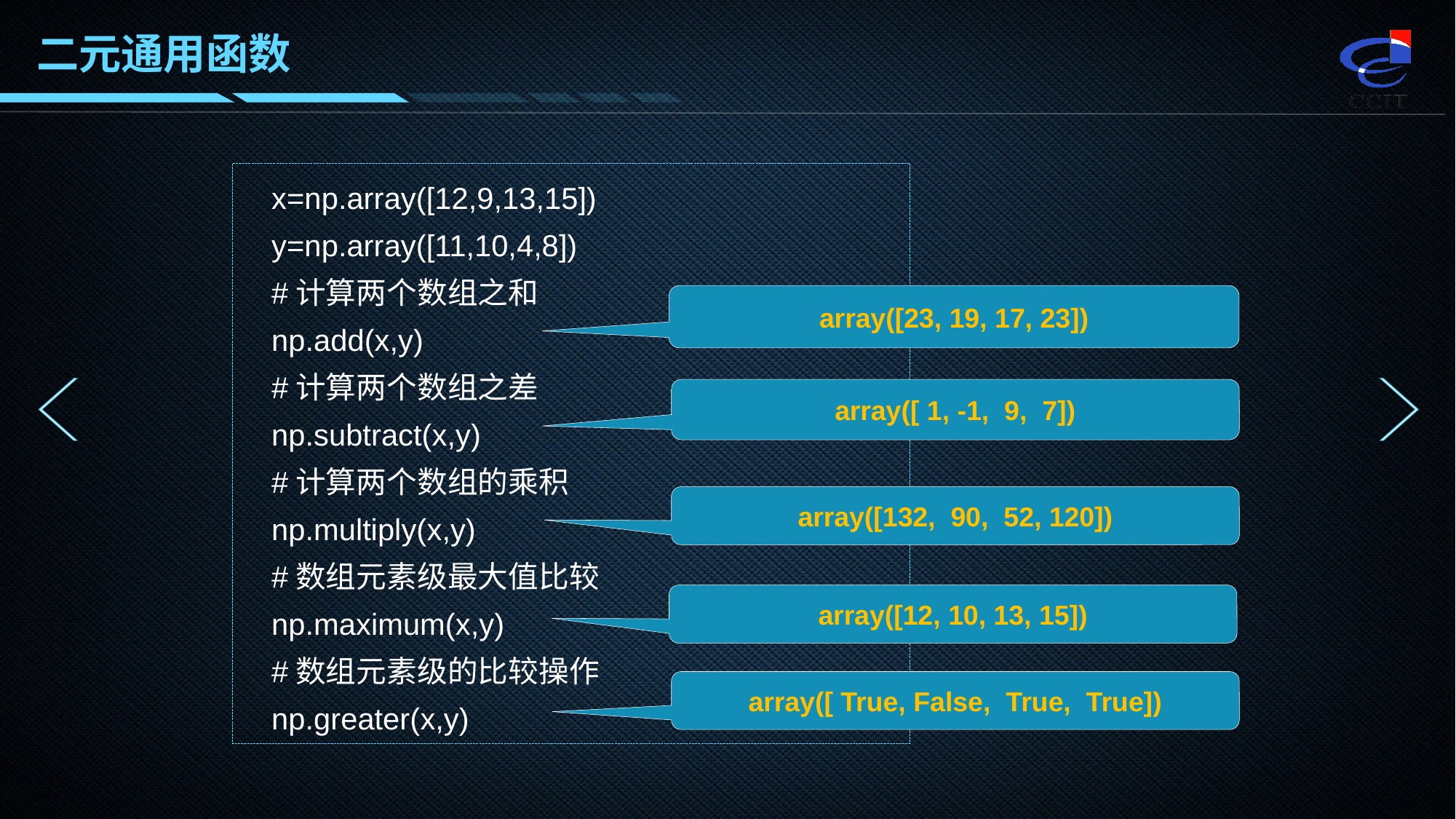

二元通用函数
x=np.array([12,9,13,15])
y=np.array([11,10,4,8])
#计算两个数组之和
np.add(x,y)
#计算两个数组之差
np.subtract(x,y)
#计算两个数组的乘积
np.multiply(x,y)
#数组元素级最大值比较
np.maximum(x,y)
#数组元素级的比较操作
np.greater(x,y)

array([23, 19, 17, 23])
array([ 1, -1,  9,  7])
array([132,  90,  52, 120])
array([12, 10, 13, 15])
array([ True, False,  True,  True])